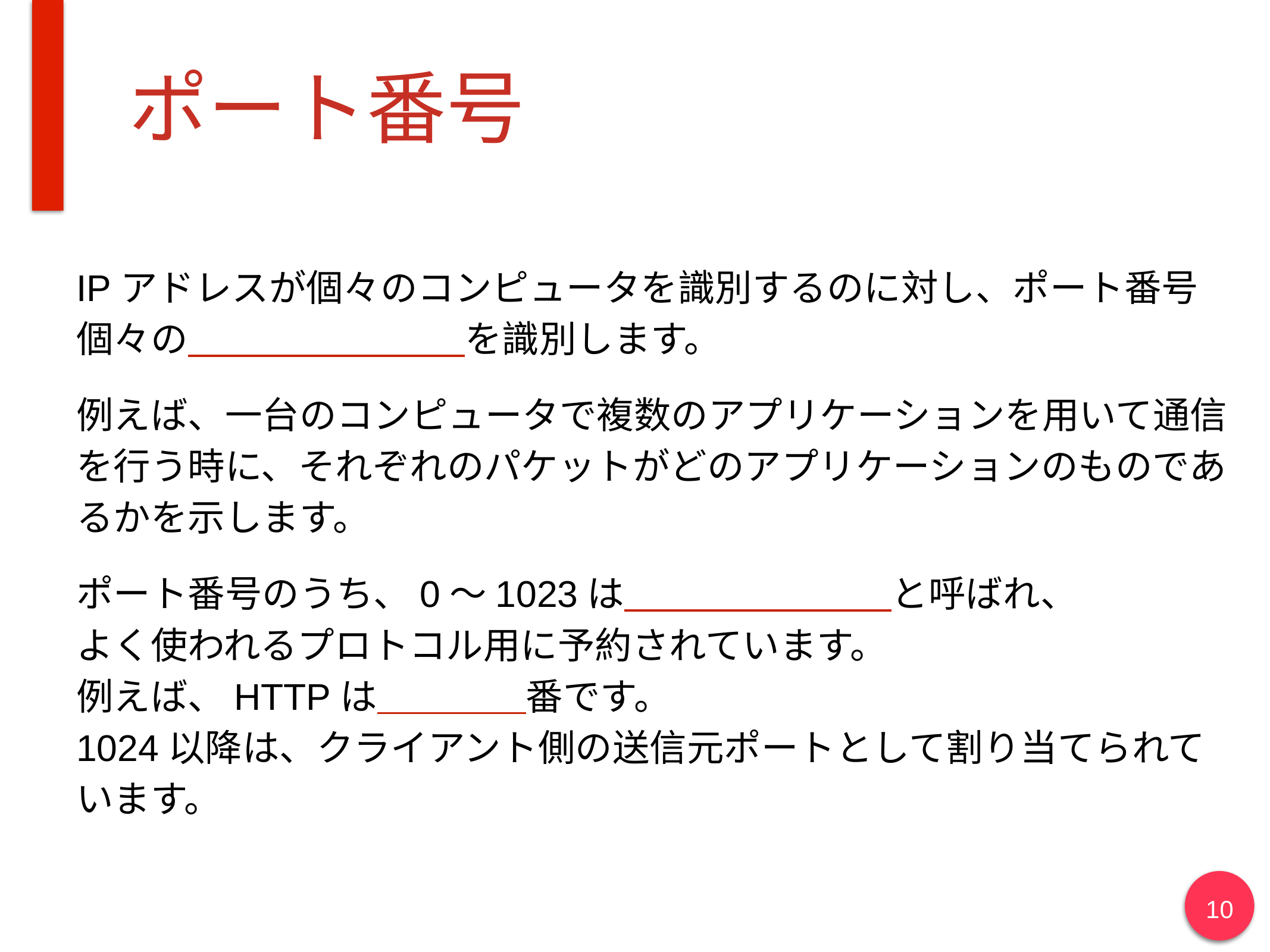

# ポート番号
IPアドレスが個々のコンピュータを識別するのに対し、ポート番号個々の                           を識別します。
例えば、一台のコンピュータで複数のアプリケーションを用いて通信を行う時に、それぞれのパケットがどのアプリケーションのものであるかを示します。
ポート番号のうち、0〜1023は                          と呼ばれ、
よく使われるプロトコル用に予約されています。
例えば、HTTPは　　　　番です。
1024以降は、クライアント側の送信元ポートとして割り当てられています。
10